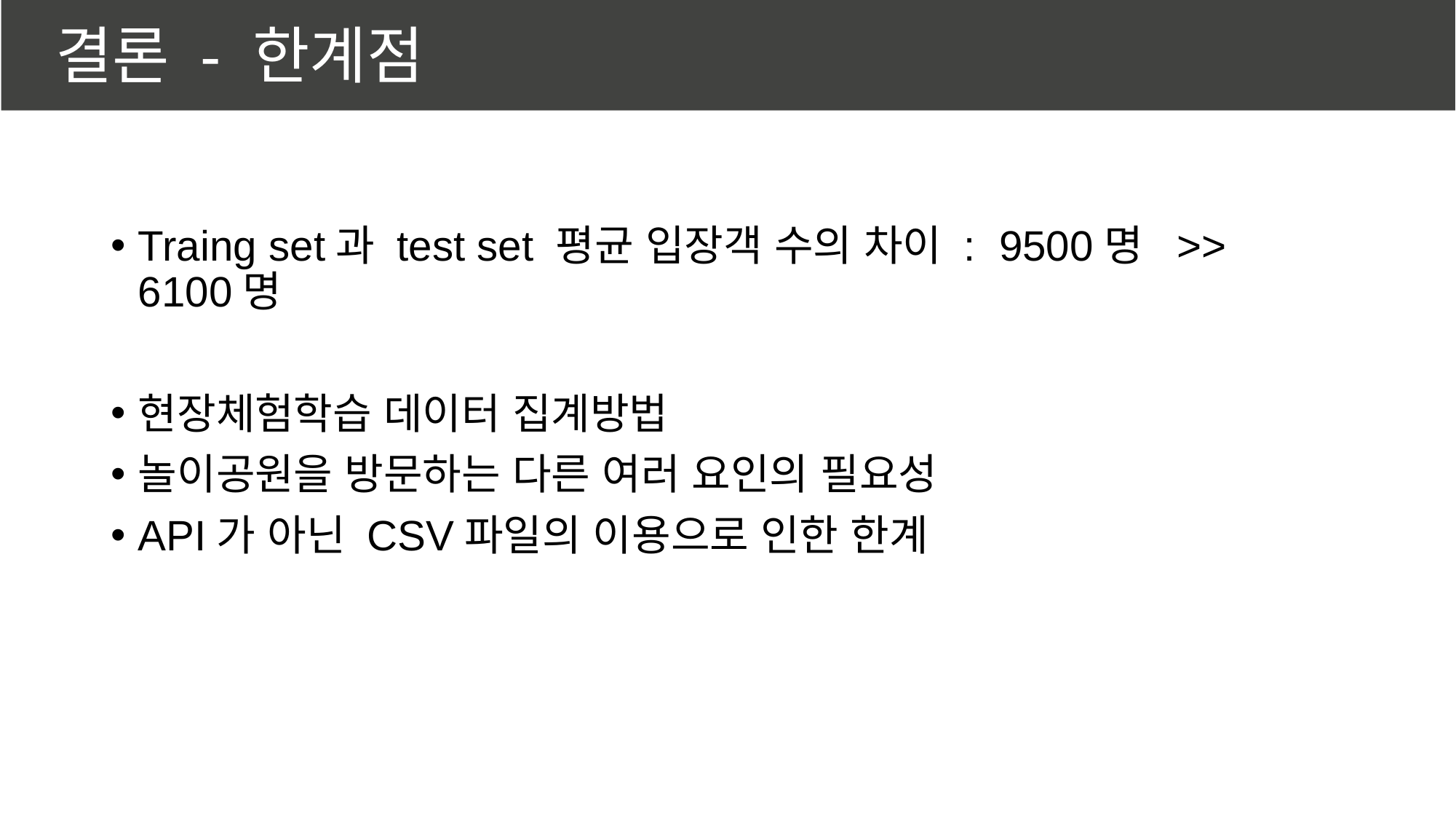

결론 - 한계점
Traing set과 test set 평균 입장객 수의 차이 :  9500명  >>  6100명

현장체험학습 데이터 집계방법
놀이공원을 방문하는 다른 여러 요인의 필요성
API가 아닌 CSV파일의 이용으로 인한 한계